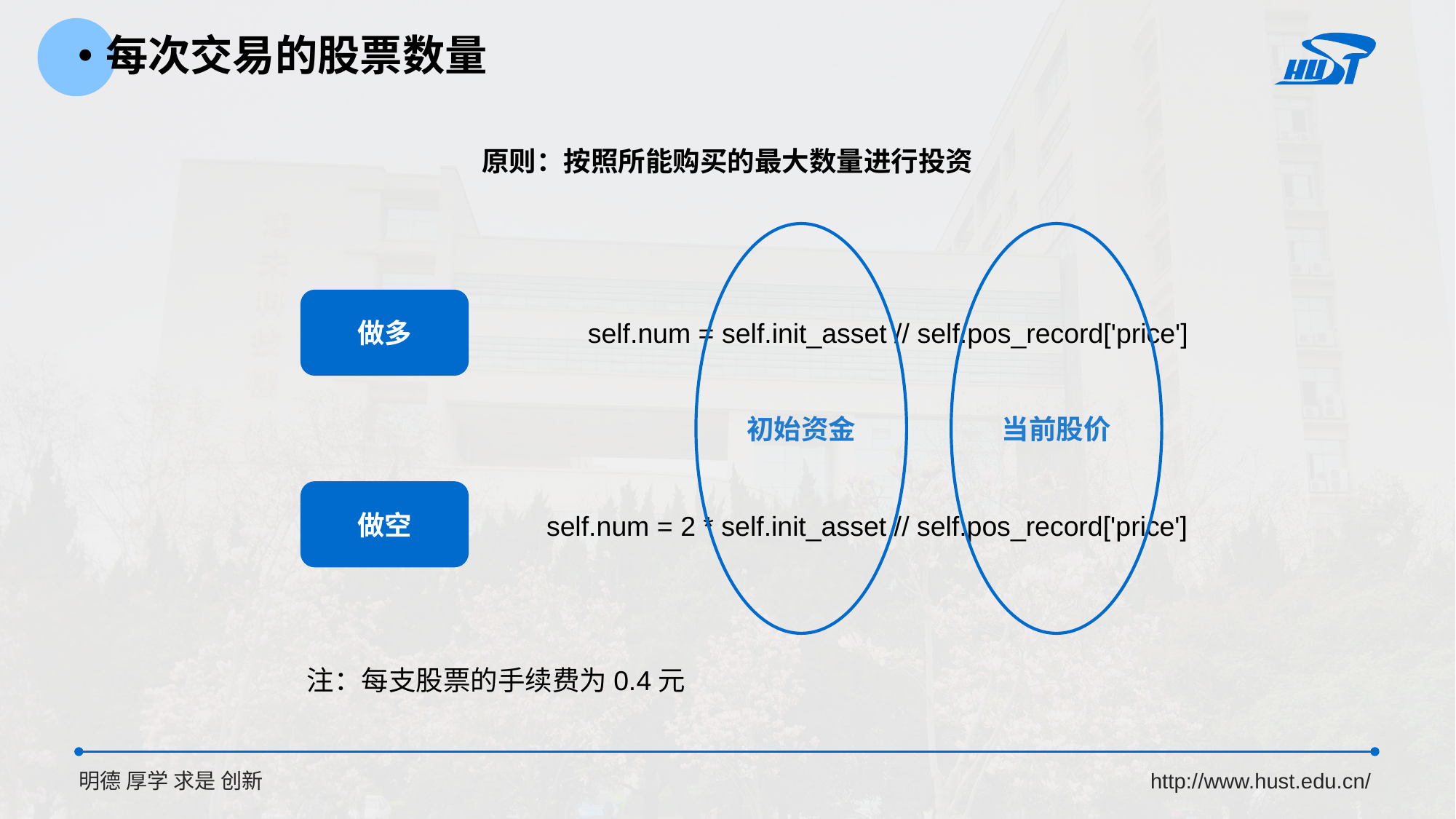

每次交易的股票数量
原则：按照所能购买的最大数量进行投资
当前股价
初始资金
做多
self.num = self.init_asset // self.pos_record['price']
做空
self.num = 2 * self.init_asset // self.pos_record['price']
注：每支股票的手续费为0.4元